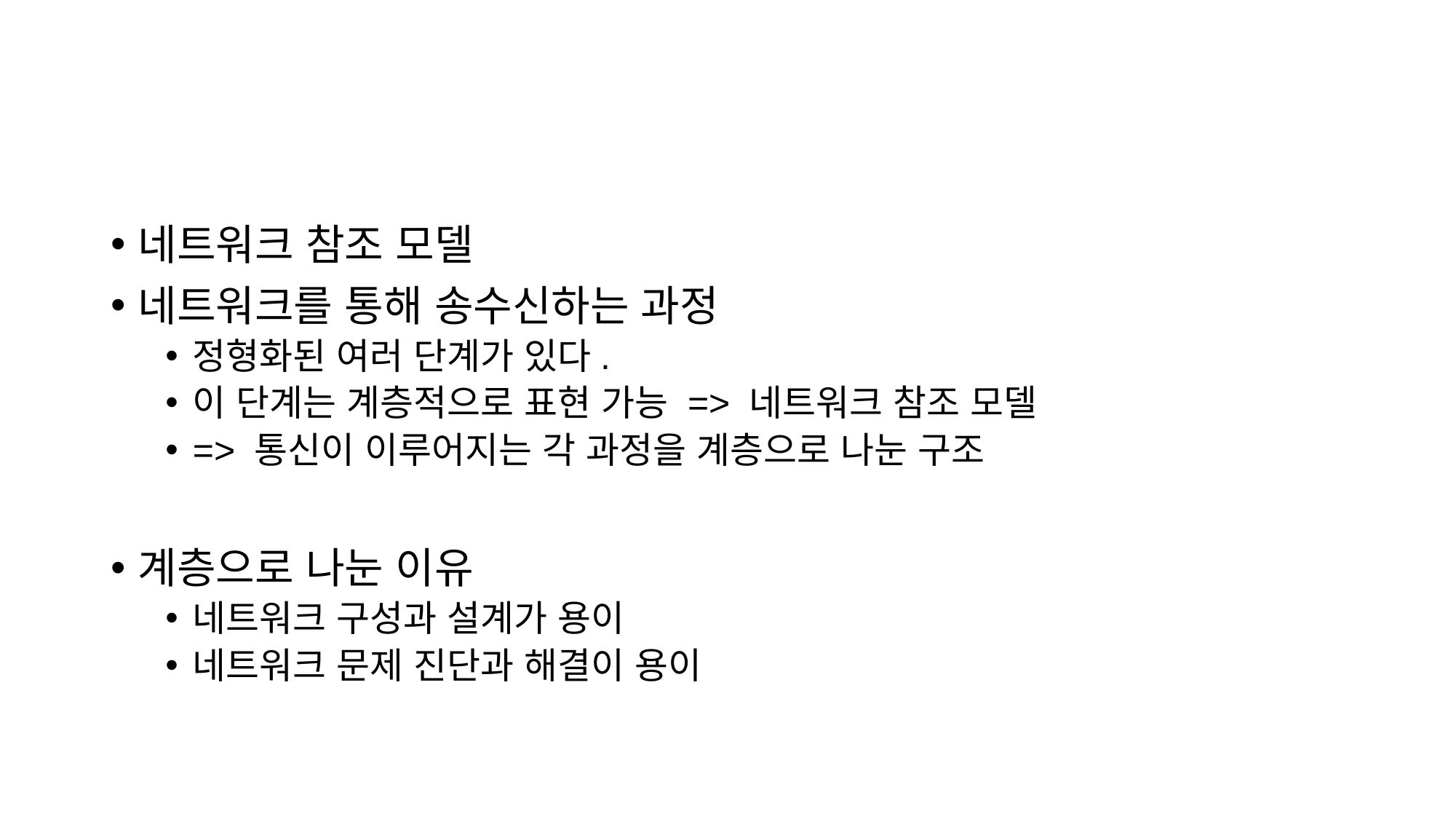

#
네트워크 참조 모델
네트워크를 통해 송수신하는 과정
정형화된 여러 단계가 있다.
이 단계는 계층적으로 표현 가능 => 네트워크 참조 모델
=> 통신이 이루어지는 각 과정을 계층으로 나눈 구조

계층으로 나눈 이유
네트워크 구성과 설계가 용이
네트워크 문제 진단과 해결이 용이